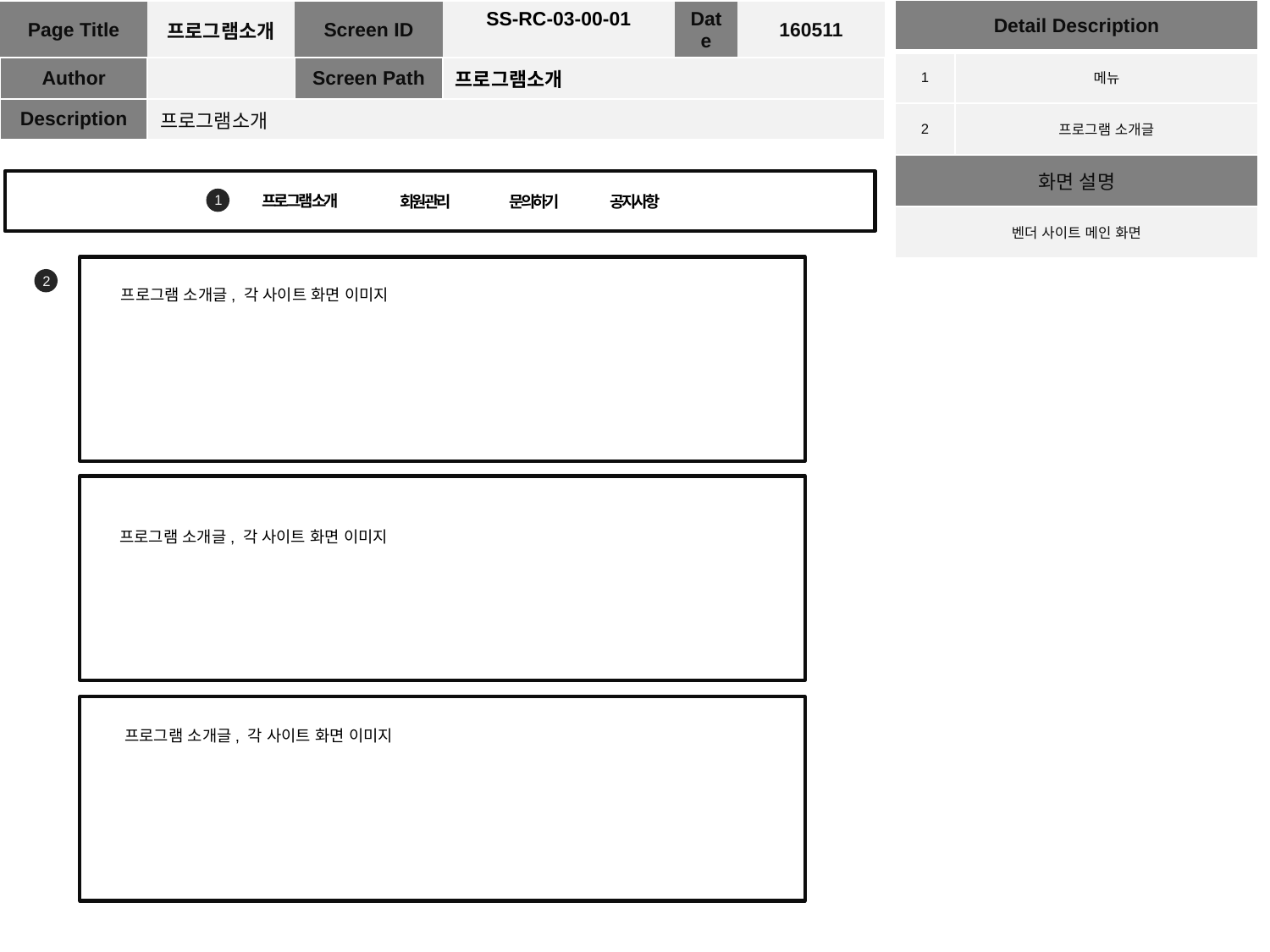

| Detail Description |  |
| --- | --- |
| 1 | 메뉴 |
| 2 | 프로그램 소개글 |
| 화면 설명 |  |
| 벤더 사이트 메인 화면 |  |
| Page Title | 프로그램소개 | Screen ID | SS-RC-03-00-01 | Date | 160511 |
| --- | --- | --- | --- | --- | --- |
| Author |  | Screen Path | 프로그램소개 |  |  |
| Description | 프로그램소개 |  |  |  |  |

프로그램 소개
1

회원관리
문의하기
공지사항

2

프로그램 소개글, 각 사이트 화면 이미지

프로그램 소개글, 각 사이트 화면 이미지

프로그램 소개글, 각 사이트 화면 이미지